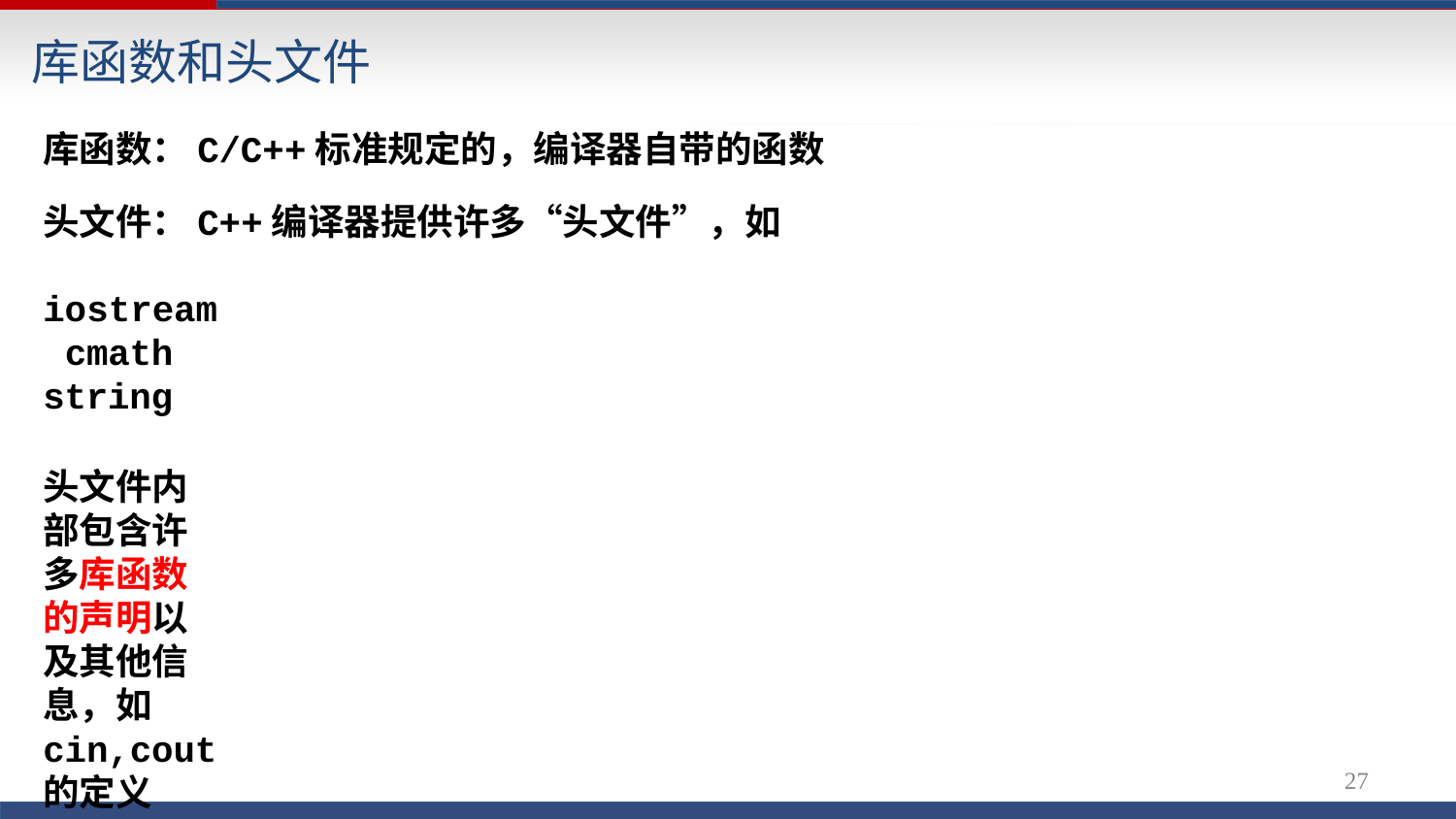

# 库函数和头文件
库函数：C/C++标准规定的，编译器自带的函数

头文件：C++编译器提供许多“头文件”，如
iostream  cmath  string

头文件内部包含许多库函数的声明以及其他信息，如cin,cout的定义
#include <iostream>

即可将头文件包含到程序中，此后即可使用头文件中定义的库函数及其他信息
27